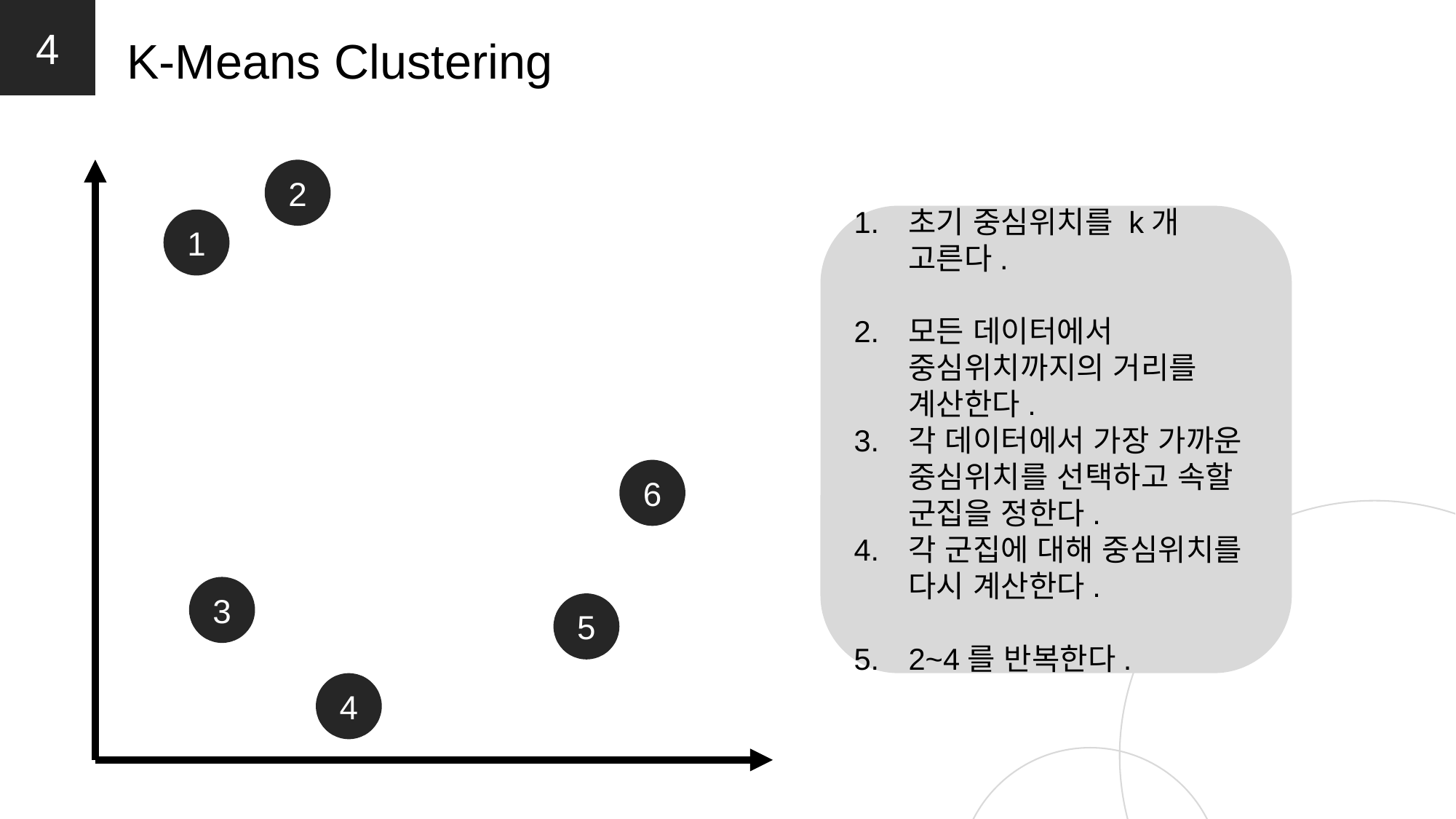

4
K-Means Clustering
2
1
6
3
5
4
초기 중심위치를 k개 고른다.

모든 데이터에서 중심위치까지의 거리를 계산한다.
각 데이터에서 가장 가까운 중심위치를 선택하고 속할 군집을 정한다.
각 군집에 대해 중심위치를 다시 계산한다.

2~4를 반복한다.